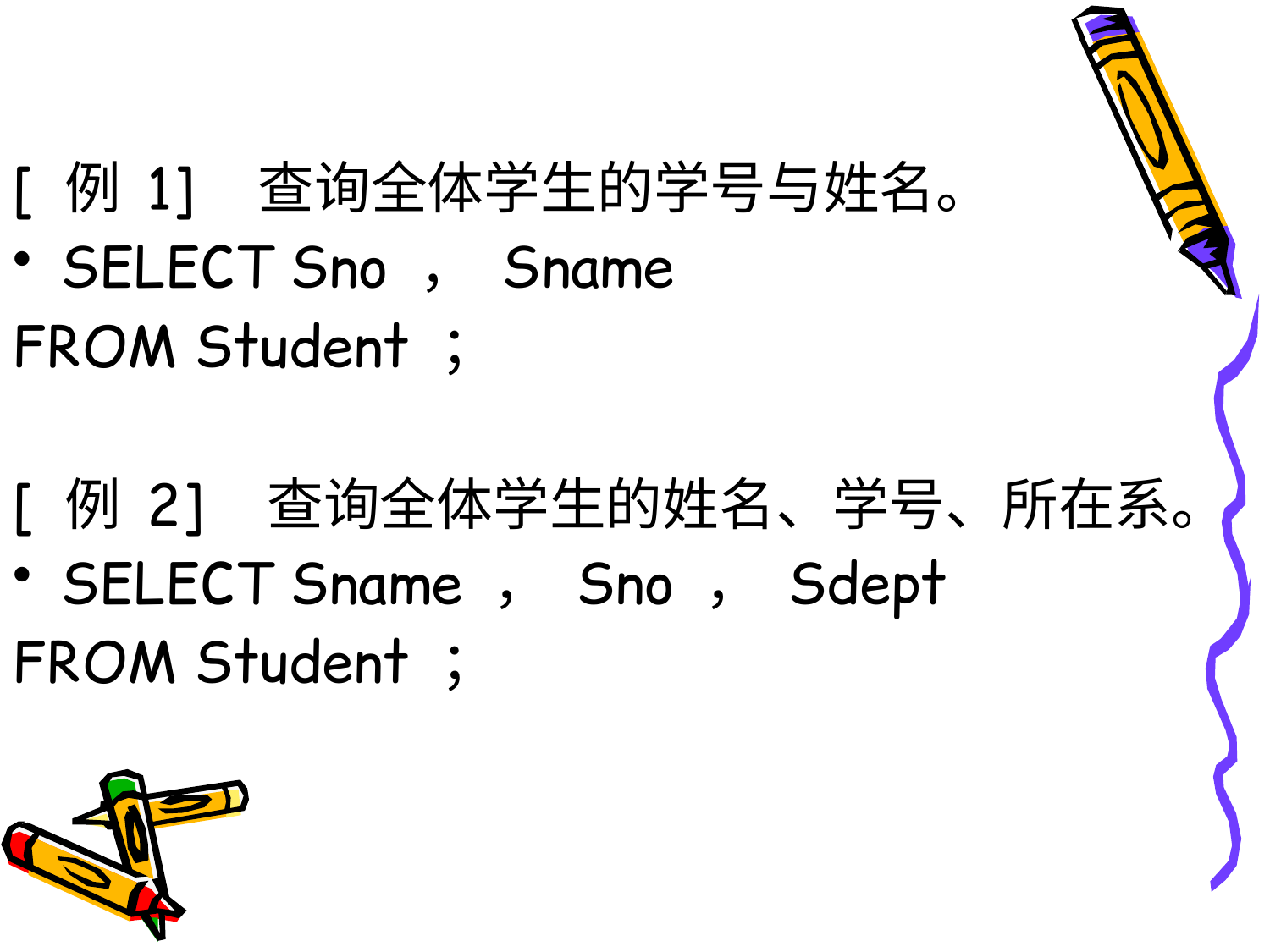

#
[ 例 1]   查询全体学生的学号与姓名。
SELECT Sno ， Sname
FROM Student ；

[ 例 2]   查询全体学生的姓名、学号、所在系。
SELECT Sname ， Sno ， Sdept
FROM Student ；